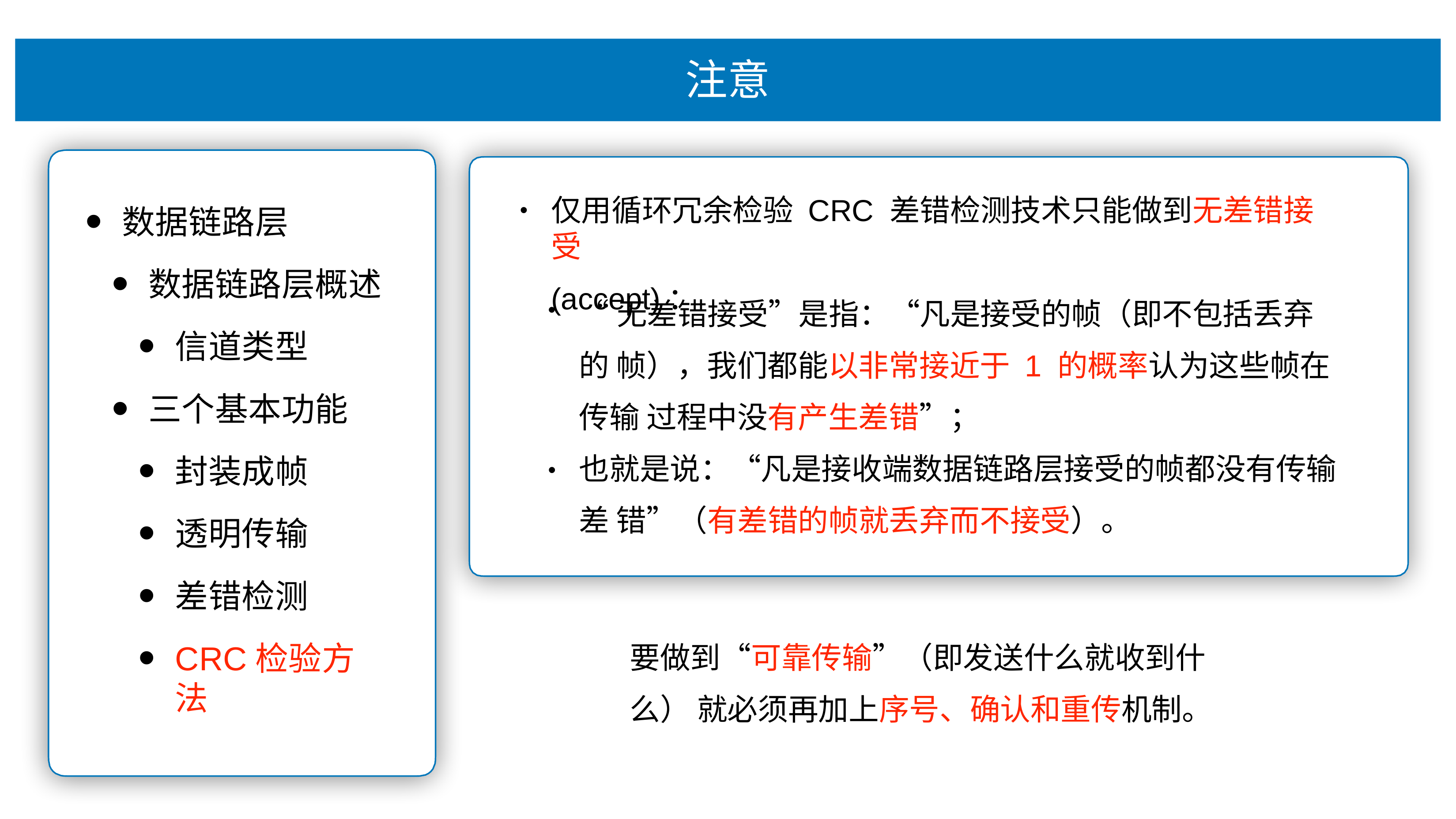

注意

仅⽤循环冗余检验 CRC 差错检测技术只能做到⽆差错接受
(accept)：
•
数据链路层
数据链路层概述
信道类型
三个基本功能
封装成帧
透明传输
差错检测
CRC检验⽅法
“⽆差错接受”是指：“凡是接受的帧（即不包括丢弃的 帧），我们都能以⾮常接近于 1 的概率认为这些帧在传输 过程中没有产⽣差错”；
也就是说：“凡是接收端数据链路层接受的帧都没有传输差 错”（有差错的帧就丢弃⽽不接受）。
•
要做到“可靠传输”（即发送什么就收到什么） 就必须再加上序号、确认和重传机制。